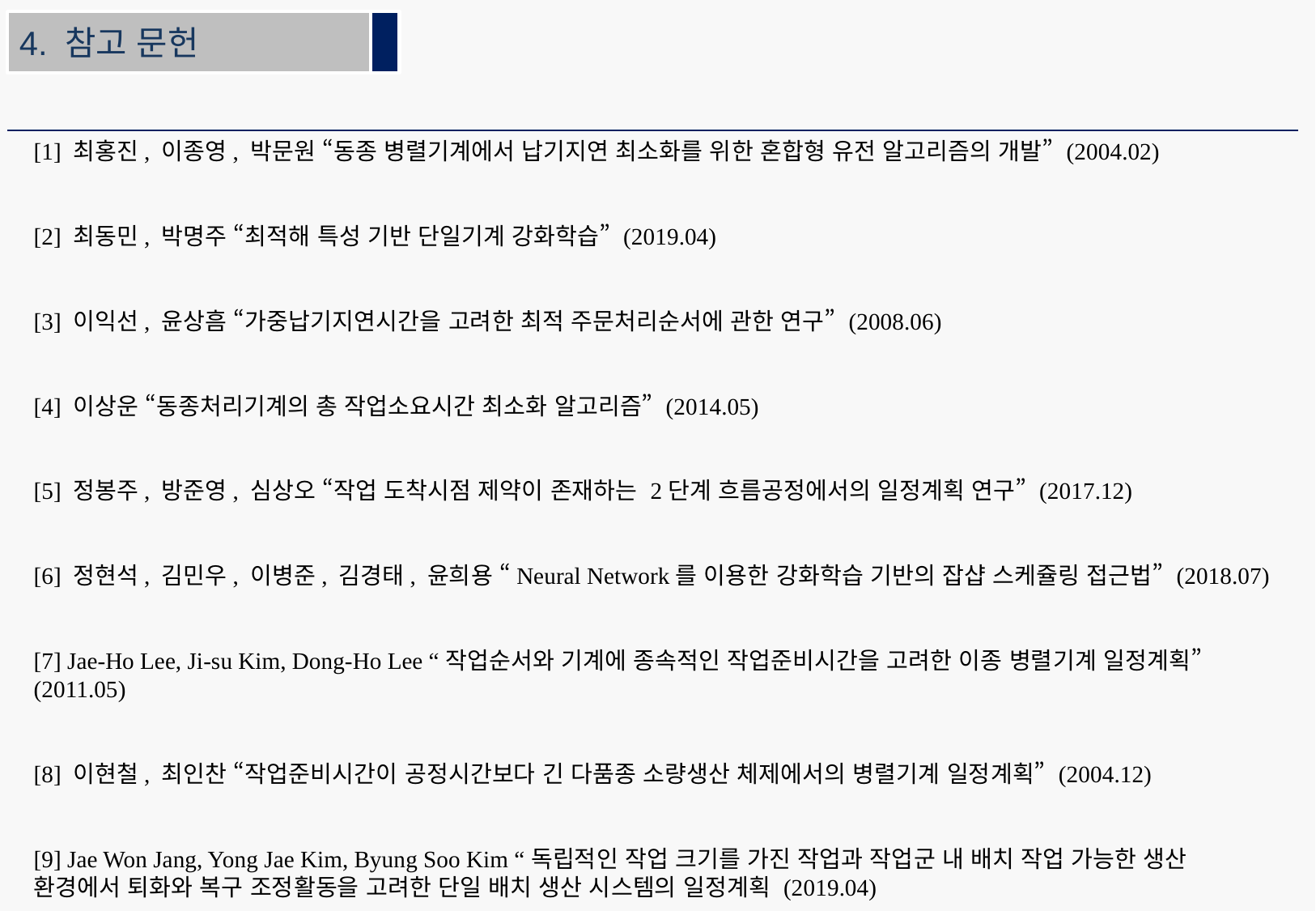

4. 참고 문헌

[1] 최홍진, 이종영, 박문원 “동종 병렬기계에서 납기지연 최소화를 위한 혼합형 유전 알고리즘의 개발” (2004.02)

[2] 최동민, 박명주 “최적해 특성 기반 단일기계 강화학습” (2019.04)

[3] 이익선, 윤상흠 “가중납기지연시간을 고려한 최적 주문처리순서에 관한 연구” (2008.06)

[4] 이상운 “동종처리기계의 총 작업소요시간 최소화 알고리즘” (2014.05)

[5] 정봉주, 방준영, 심상오 “작업 도착시점 제약이 존재하는 2단계 흐름공정에서의 일정계획 연구” (2017.12)

[6] 정현석, 김민우, 이병준, 김경태, 윤희용 “Neural Network를 이용한 강화학습 기반의 잡샵 스케쥴링 접근법” (2018.07)

[7] Jae-Ho Lee, Ji-su Kim, Dong-Ho Lee “작업순서와 기계에 종속적인 작업준비시간을 고려한 이종 병렬기계 일정계획” (2011.05)

[8] 이현철, 최인찬 “작업준비시간이 공정시간보다 긴 다품종 소량생산 체제에서의 병렬기계 일정계획” (2004.12)

[9] Jae Won Jang, Yong Jae Kim, Byung Soo Kim “독립적인 작업 크기를 가진 작업과 작업군 내 배치 작업 가능한 생산 환경에서 퇴화와 복구 조정활동을 고려한 단일 배치 생산 시스템의 일정계획 (2019.04)